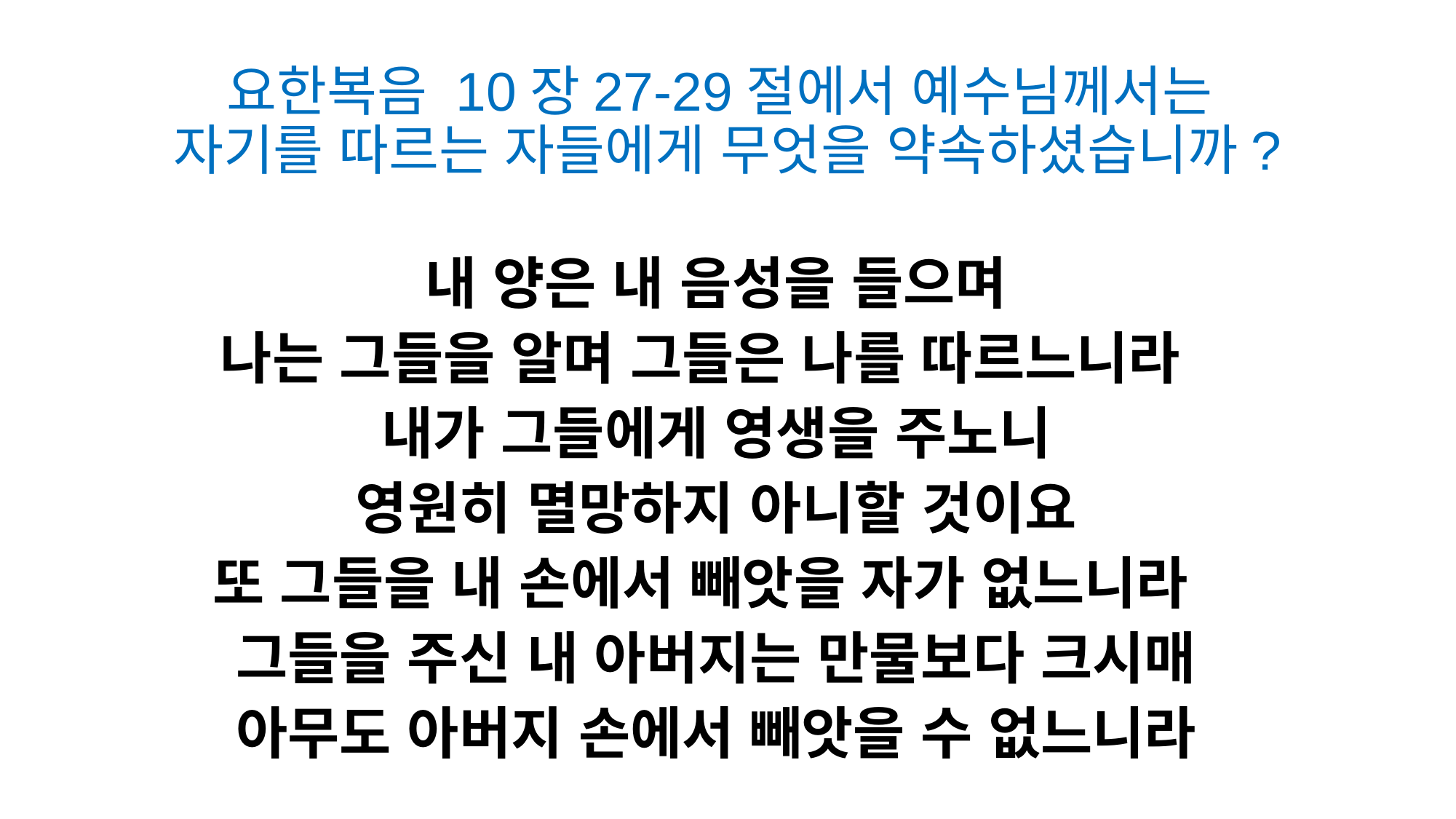

# 요한복음 10장27-29절에서 예수님께서는 자기를 따르는 자들에게 무엇을 약속하셨습니까?

내 양은 내 음성을 들으며
나는 그들을 알며 그들은 나를 따르느니라
내가 그들에게 영생을 주노니
영원히 멸망하지 아니할 것이요
또 그들을 내 손에서 빼앗을 자가 없느니라
그들을 주신 내 아버지는 만물보다 크시매
아무도 아버지 손에서 빼앗을 수 없느니라